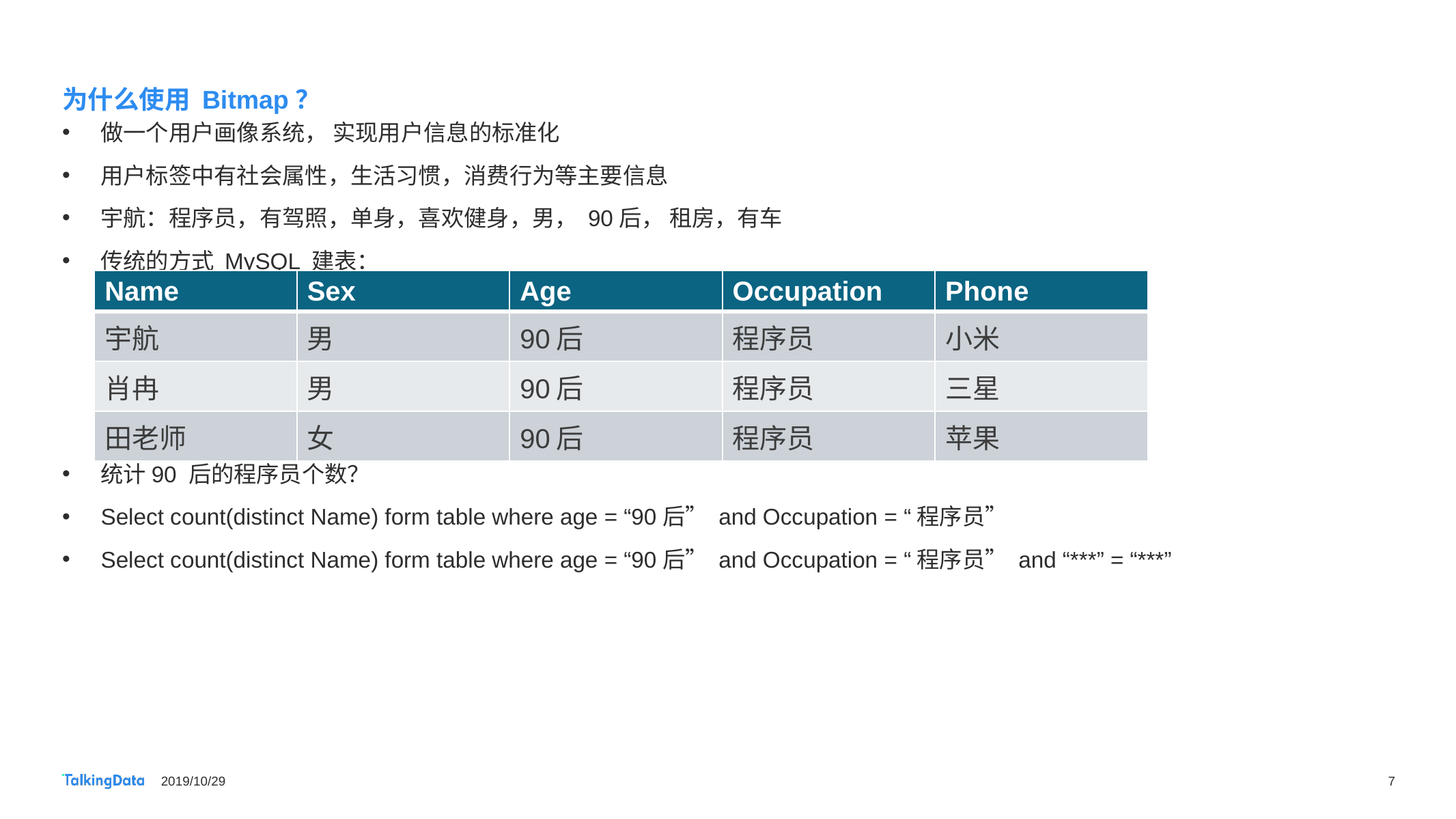

# 为什么使用 Bitmap？

做一个用户画像系统， 实现用户信息的标准化
用户标签中有社会属性，生活习惯，消费行为等主要信息
宇航：程序员，有驾照，单身，喜欢健身，男， 90后， 租房，有车
传统的方式 MySQL 建表：

统计90 后的程序员个数？
Select count(distinct Name) form table where age = “90后” and Occupation = “程序员”
Select count(distinct Name) form table where age = “90后” and Occupation = “程序员” and “***” = “***”

| Name | Sex | Age | Occupation | Phone |
| --- | --- | --- | --- | --- |
| 宇航 | 男 | 90后 | 程序员 | 小米 |
| 肖冉 | 男 | 90后 | 程序员 | 三星 |
| 田老师 | 女 | 90后 | 程序员 | 苹果 |